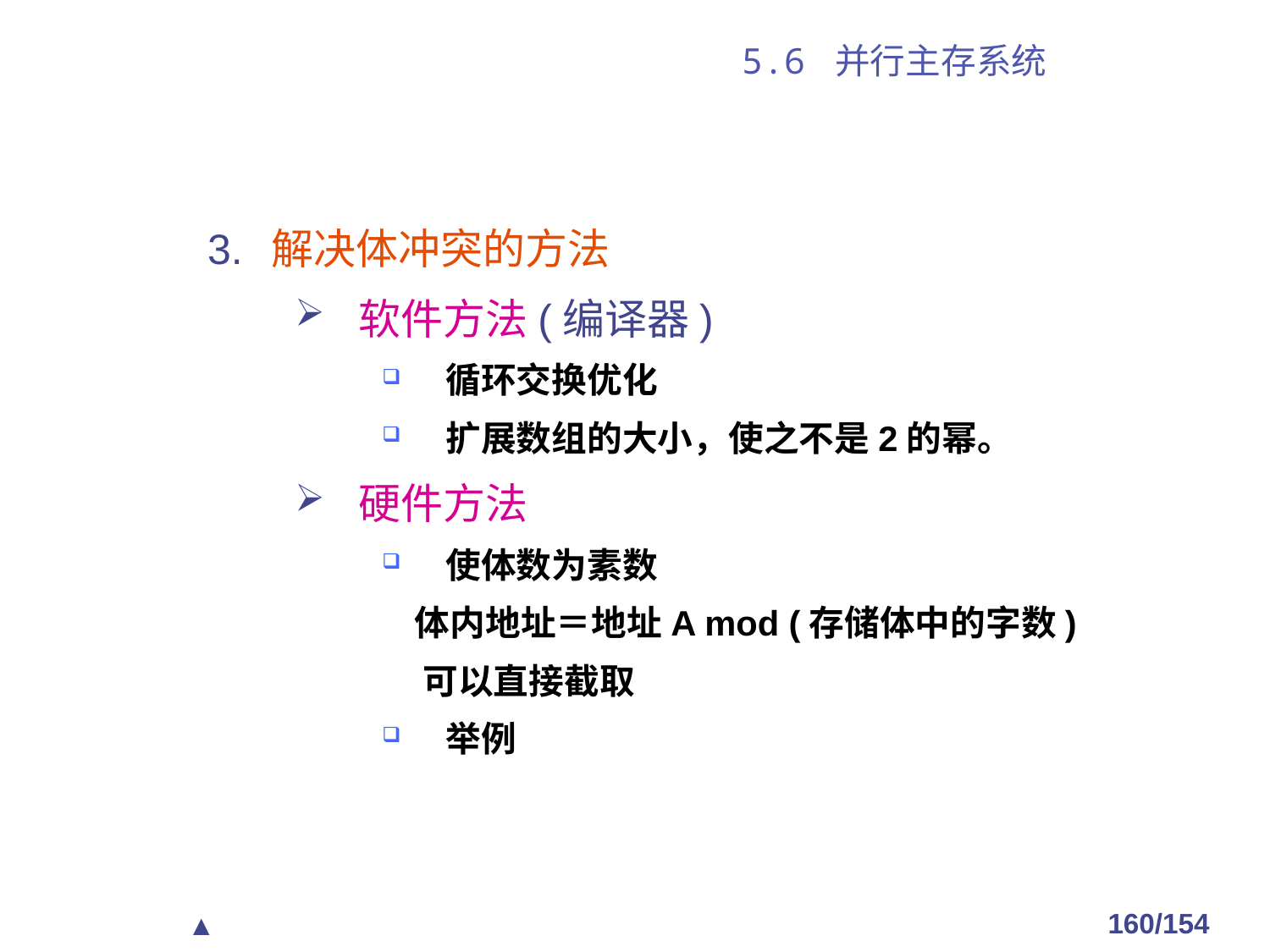

# 5.6 并行主存系统
解决体冲突的方法
软件方法(编译器)
循环交换优化
扩展数组的大小，使之不是2的幂。
硬件方法
使体数为素数
   体内地址＝地址A mod (存储体中的字数)
    可以直接截取
举例